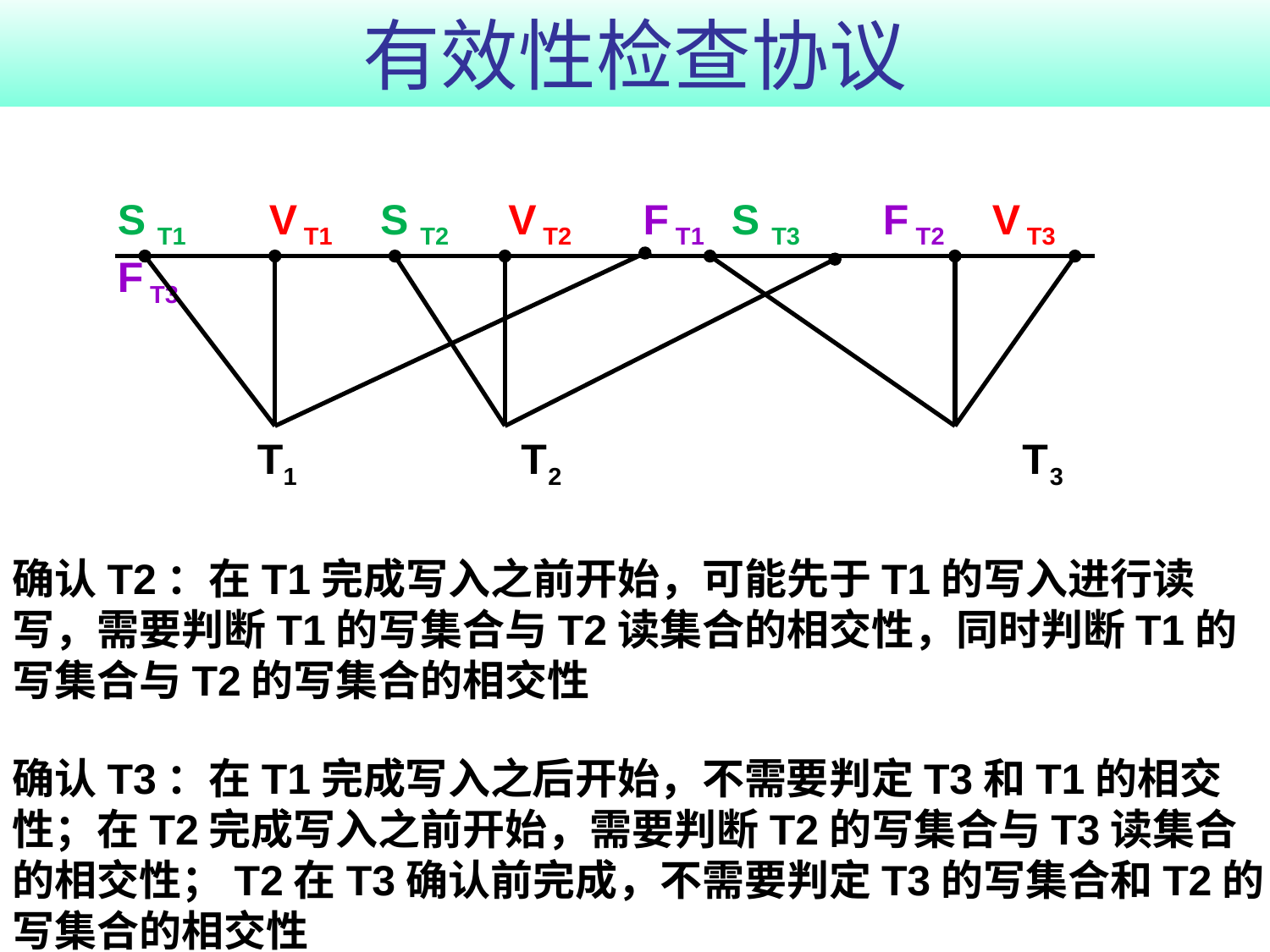

# 有效性检查协议
S T1       V T1    S T2     V T2      F T1    S T3       F T2    V T3       F T3
T1                   T2                                       T3
确认T2：在T1完成写入之前开始，可能先于T1的写入进行读写，需要判断T1的写集合与T2读集合的相交性，同时判断T1的写集合与T2的写集合的相交性
确认T3：在T1完成写入之后开始，不需要判定T3和T1的相交性；在T2完成写入之前开始，需要判断T2的写集合与T3读集合的相交性；T2在T3确认前完成，不需要判定T3的写集合和T2的写集合的相交性